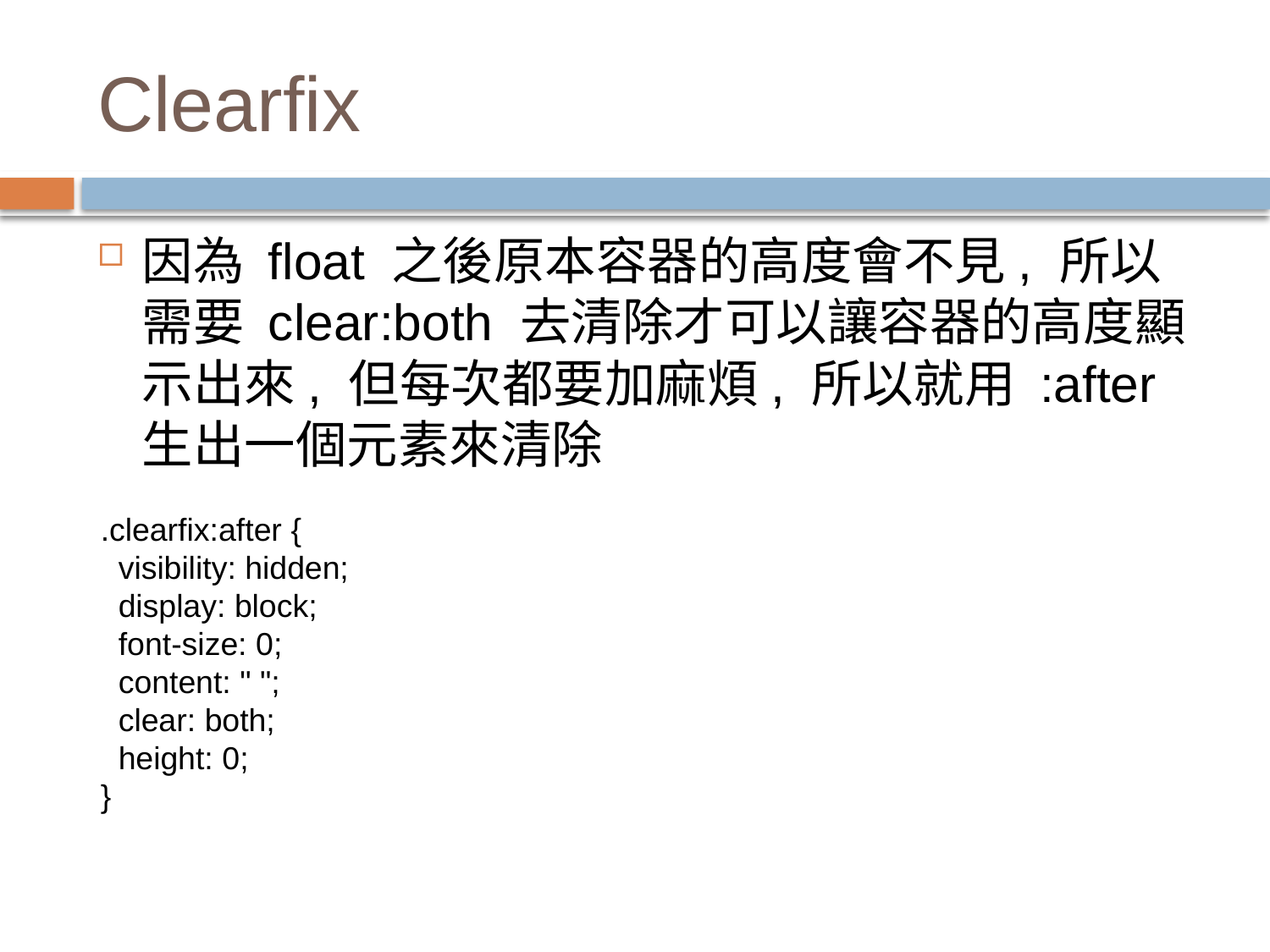

# Clearfix
因為 float 之後原本容器的高度會不見, 所以需要 clear:both 去清除才可以讓容器的高度顯示出來, 但每次都要加麻煩, 所以就用 :after 生出一個元素來清除

.clearfix:after {
  visibility: hidden;
  display: block;
  font-size: 0;
  content: " ";
  clear: both;
  height: 0;
}